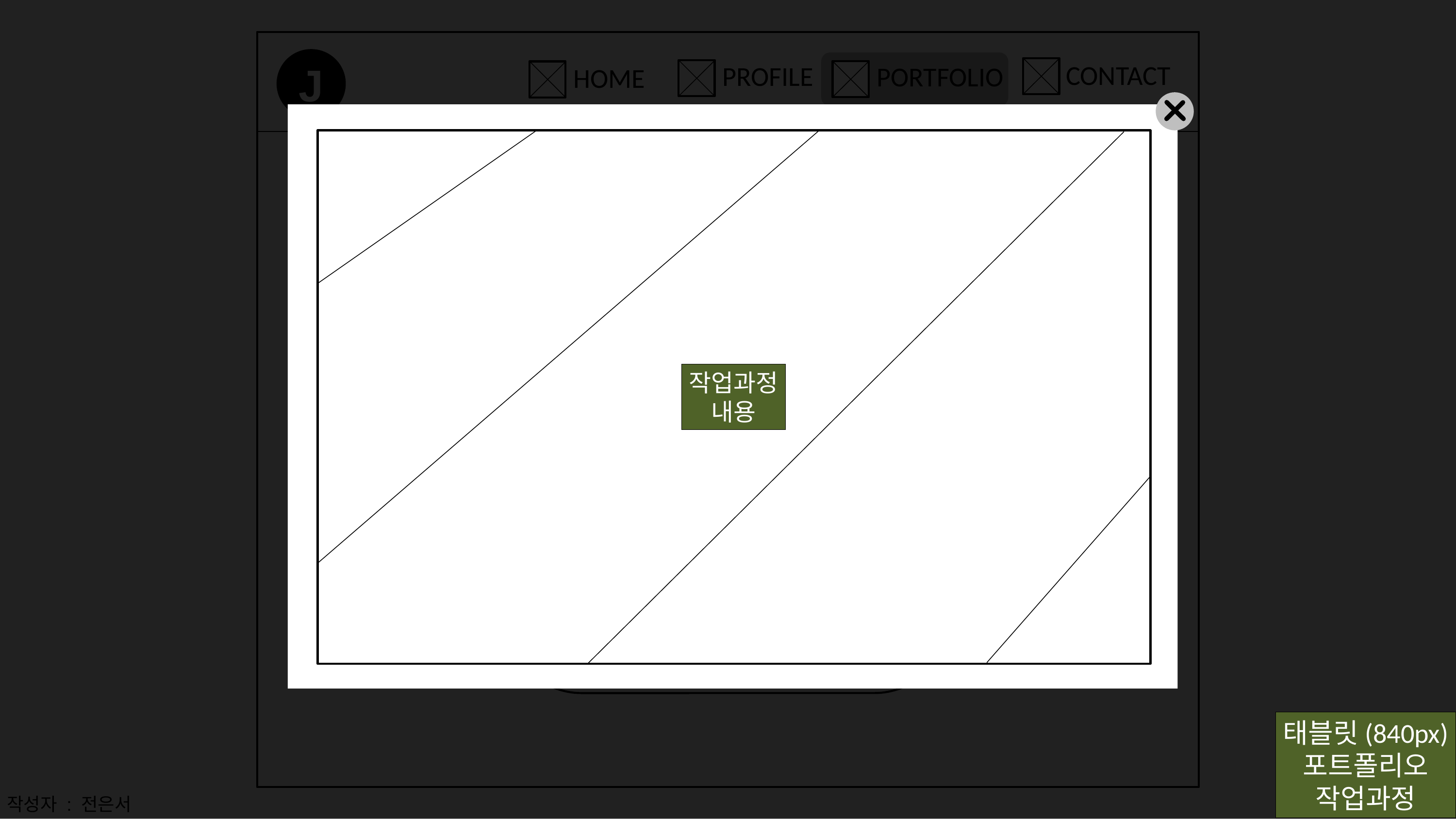

J

PORTFOLIO

CONTACT

PROFILE

HOME

사이트
바로가기
작업과정
작업과정
내용

간단한 설명
태블릿(840px)
포트폴리오
작업과정
작성자 : 전은서